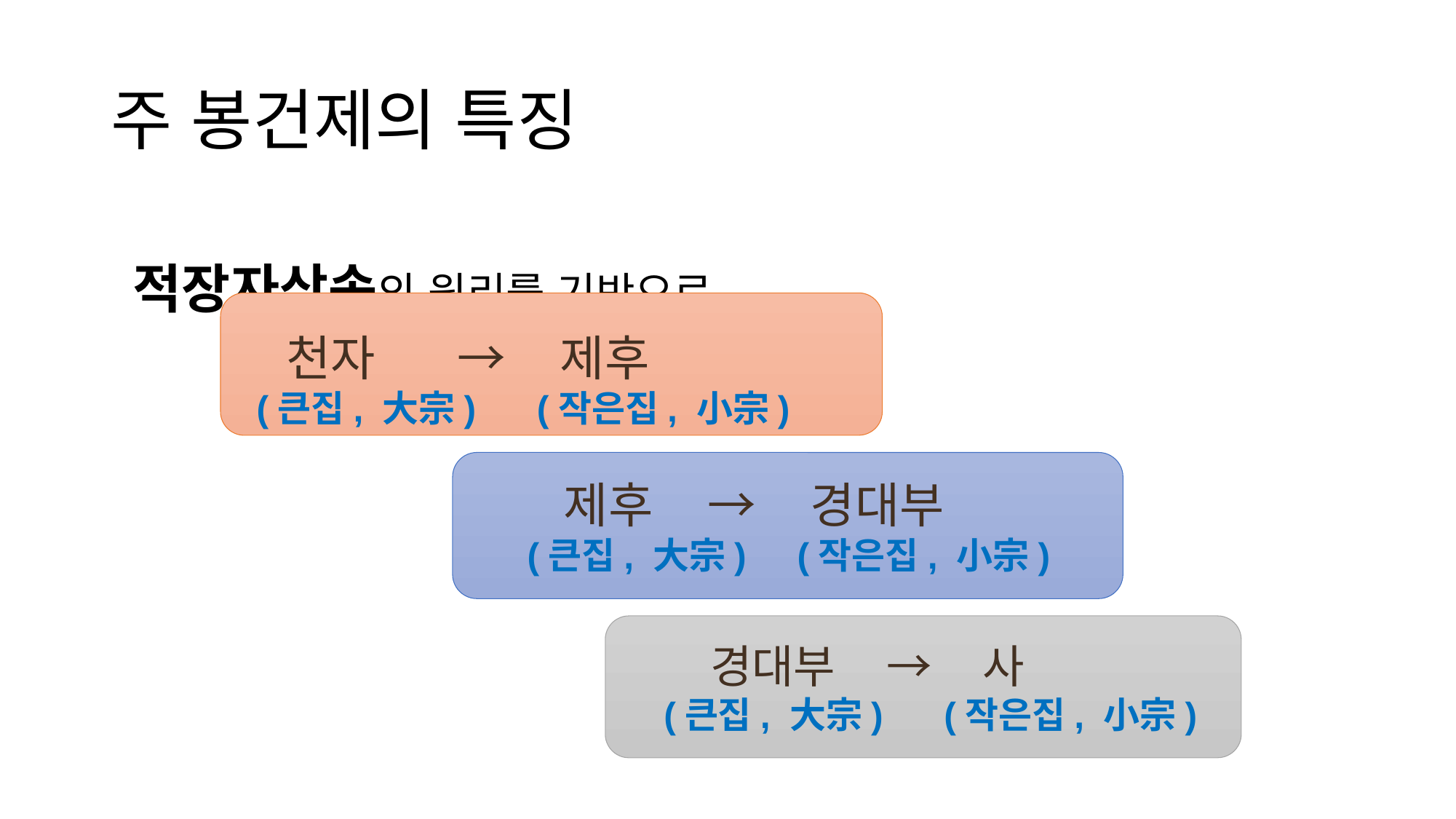

# 주 봉건제의 특징
 적장자상속의 원리를 기반으로

    천자      →    제후
  (큰집, 大宗)      (작은집, 小宗)
      제후    →    경대부 	       (큰집, 大宗)     (작은집, 小宗)
      경대부    →    사
	(큰집, 大宗)      (작은집, 小宗)